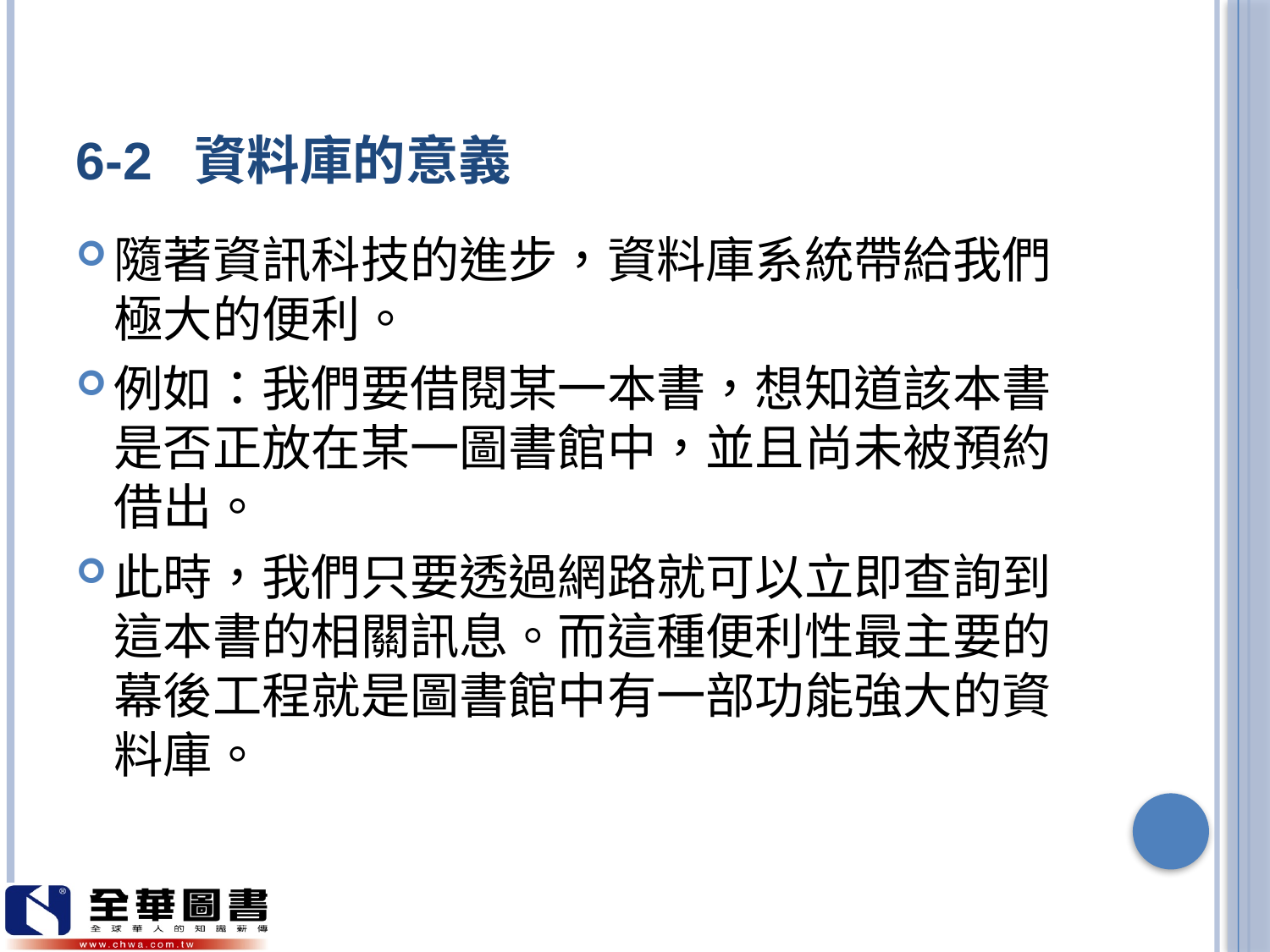

# 6-2  資料庫的意義
隨著資訊科技的進步，資料庫系統帶給我們極大的便利。
例如：我們要借閱某一本書，想知道該本書是否正放在某一圖書館中，並且尚未被預約借出。
此時，我們只要透過網路就可以立即查詢到這本書的相關訊息。而這種便利性最主要的幕後工程就是圖書館中有一部功能強大的資料庫。